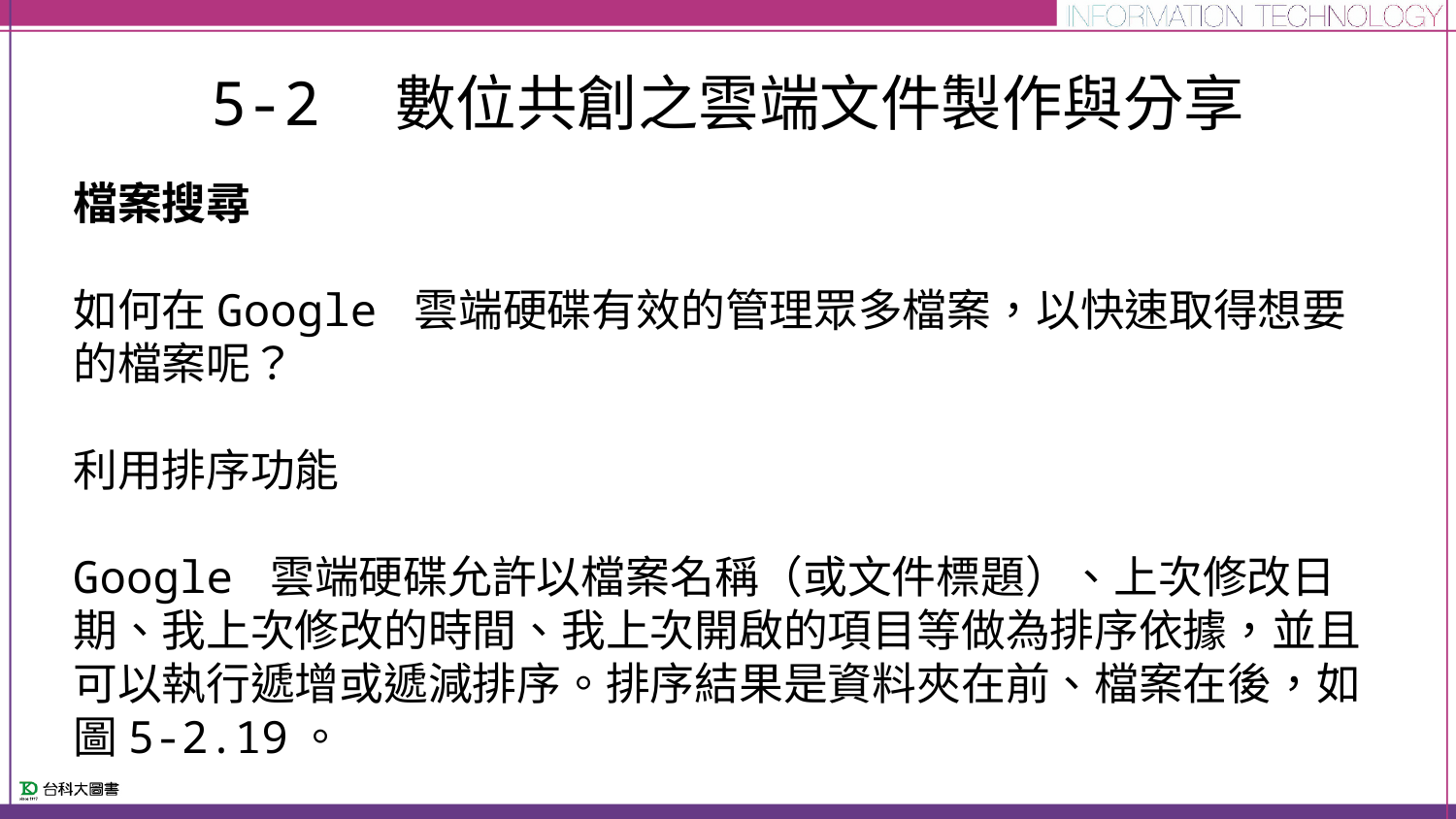

# 5-2　數位共創之雲端文件製作與分享
檔案搜尋

如何在Google 雲端硬碟有效的管理眾多檔案，以快速取得想要的檔案呢？

利用排序功能

Google 雲端硬碟允許以檔案名稱（或文件標題）、上次修改日期、我上次修改的時間、我上次開啟的項目等做為排序依據，並且可以執行遞增或遞減排序。排序結果是資料夾在前、檔案在後，如圖5-2.19。